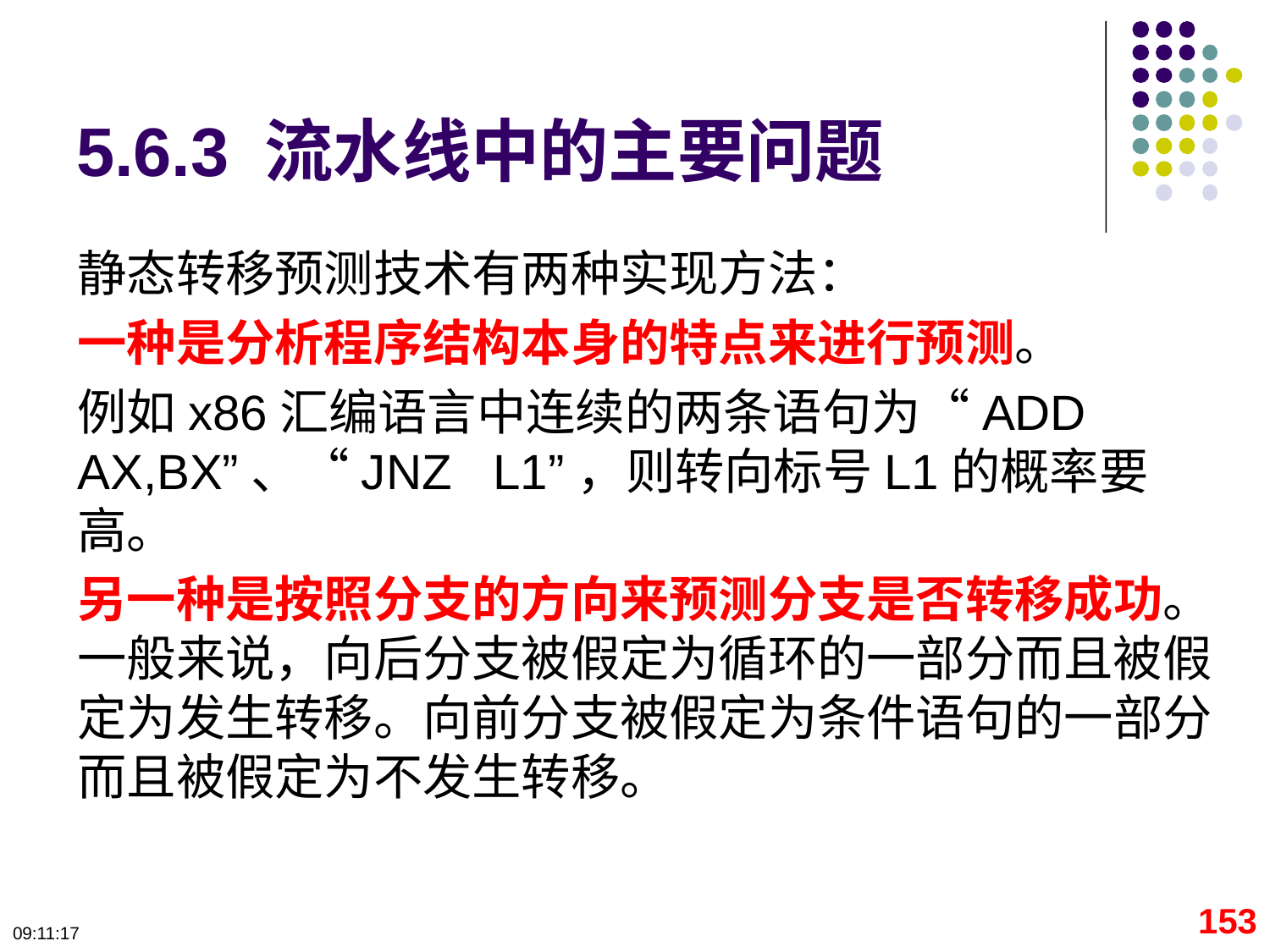

# 5.6.3 流水线中的主要问题
静态转移预测技术有两种实现方法：
一种是分析程序结构本身的特点来进行预测。
例如x86汇编语言中连续的两条语句为“ADD AX,BX”、“JNZ   L1”，则转向标号L1的概率要高。
另一种是按照分支的方向来预测分支是否转移成功。一般来说，向后分支被假定为循环的一部分而且被假定为发生转移。向前分支被假定为条件语句的一部分而且被假定为不发生转移。
153
09:11:17